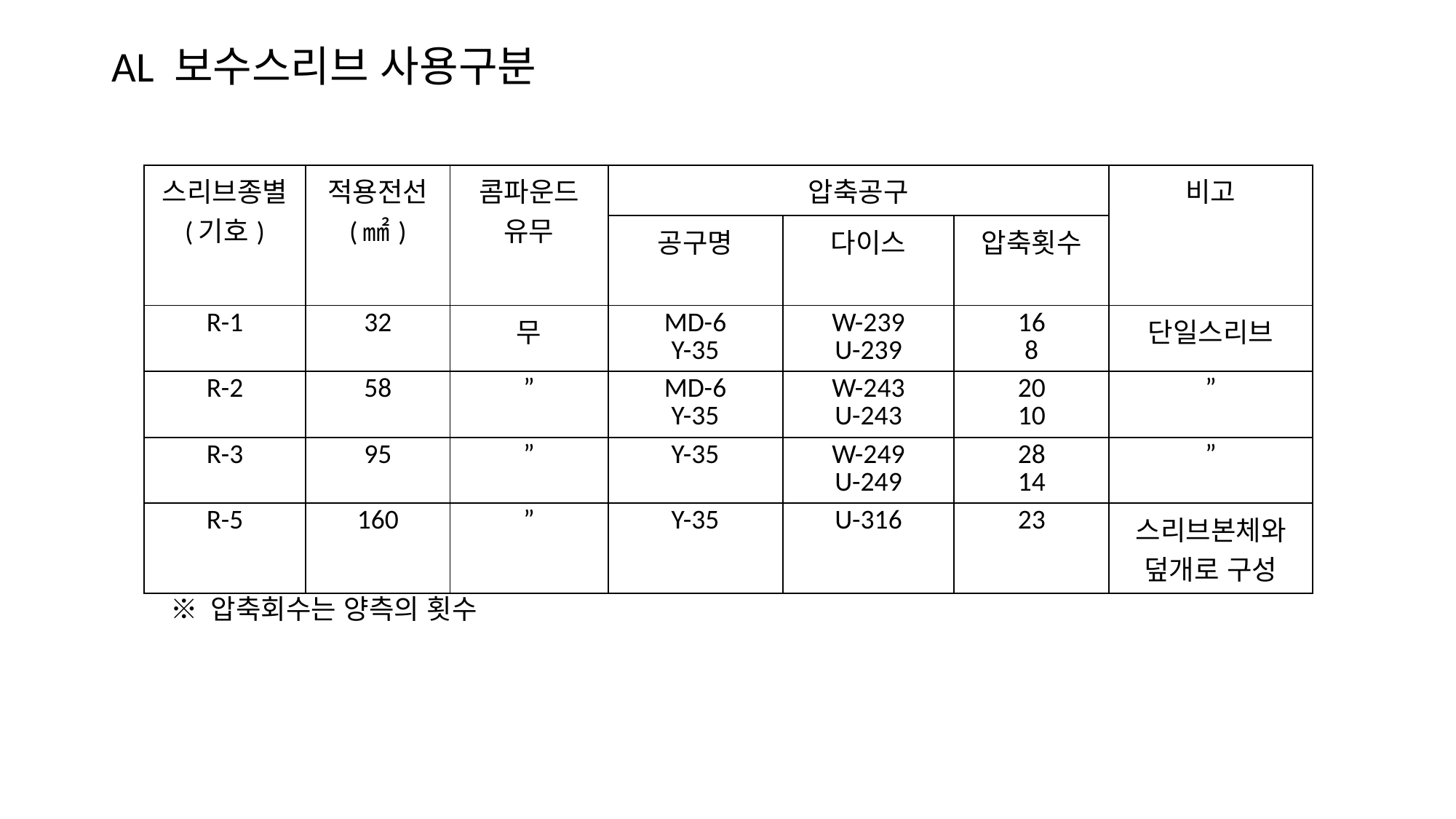

# AL 보수스리브 사용구분
| 스리브종별 (기호) | 적용전선 (㎟) | 콤파운드 유무 | 압축공구 |  |  | 비고 |
| --- | --- | --- | --- | --- | --- | --- |
|  |  |  | 공구명 | 다이스 | 압축횟수 |  |
| R-1 | 32 | 무 | MD-6 Y-35 | W-239 U-239 | 16 8 | 단일스리브 |
| R-2 | 58 | ” | MD-6 Y-35 | W-243 U-243 | 20 10 | ” |
| R-3 | 95 | ” | Y-35 | W-249 U-249 | 28 14 | ” |
| R-5 | 160 | ” | Y-35 | U-316 | 23 | 스리브본체와 덮개로 구성 |
※ 압축회수는 양측의 횟수